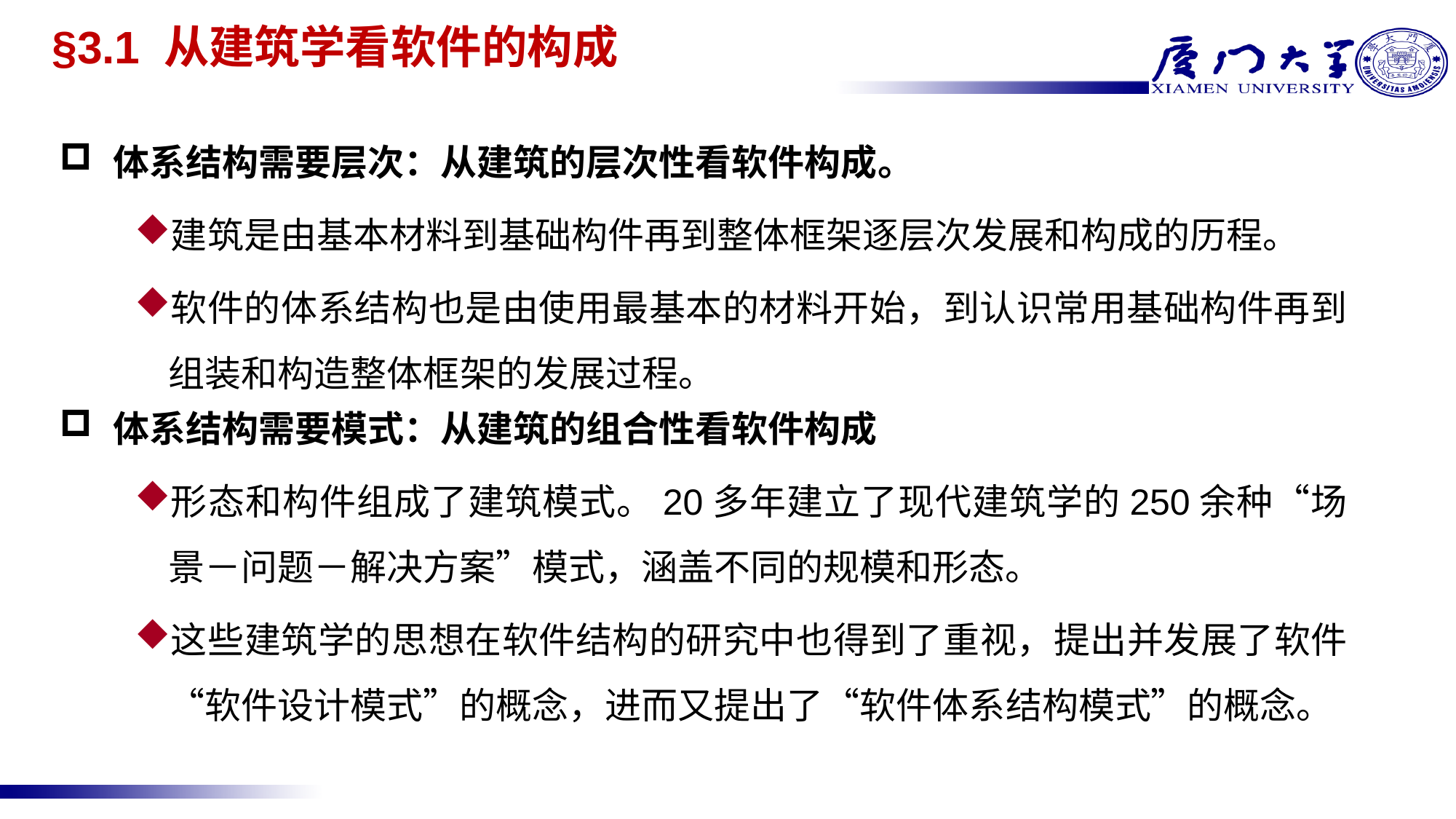

# §3.1 从建筑学看软件的构成
体系结构需要层次：从建筑的层次性看软件构成。
建筑是由基本材料到基础构件再到整体框架逐层次发展和构成的历程。
软件的体系结构也是由使用最基本的材料开始，到认识常用基础构件再到组装和构造整体框架的发展过程。
体系结构需要模式：从建筑的组合性看软件构成
形态和构件组成了建筑模式。20多年建立了现代建筑学的250余种“场景－问题－解决方案”模式，涵盖不同的规模和形态。
这些建筑学的思想在软件结构的研究中也得到了重视，提出并发展了软件“软件设计模式”的概念，进而又提出了“软件体系结构模式”的概念。